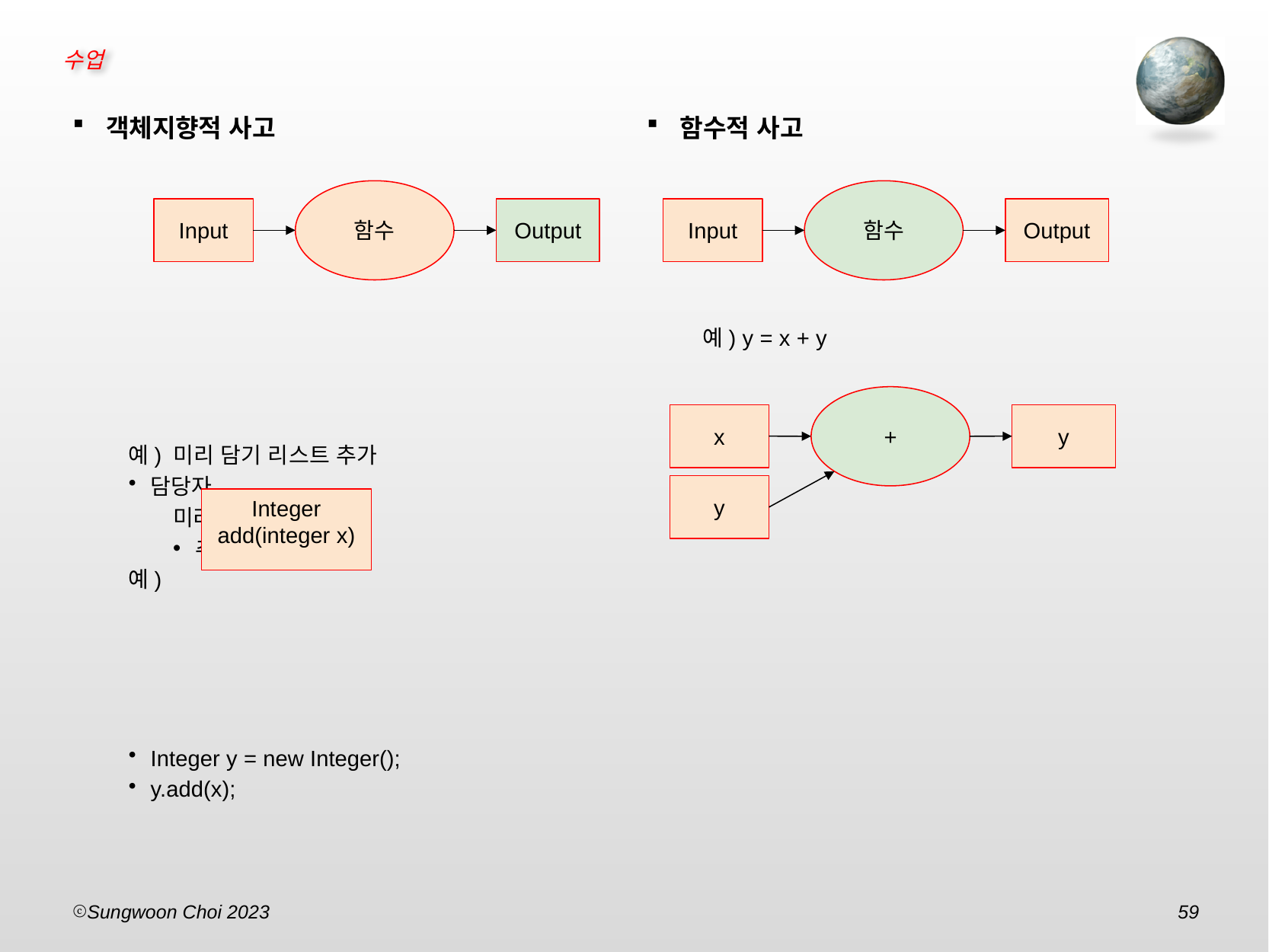

함수적 사고

예) y = x + y

객체지향적 사고

예) 미리 담기 리스트 추가
담당자
미리 담기 리스트
추가
예)

Integer y = new Integer();
y.add(x);

함수
함수
Input
Output
Input
Output
+
x
y
y
Integer
add(integer x)
Sungwoon Choi 2023
59